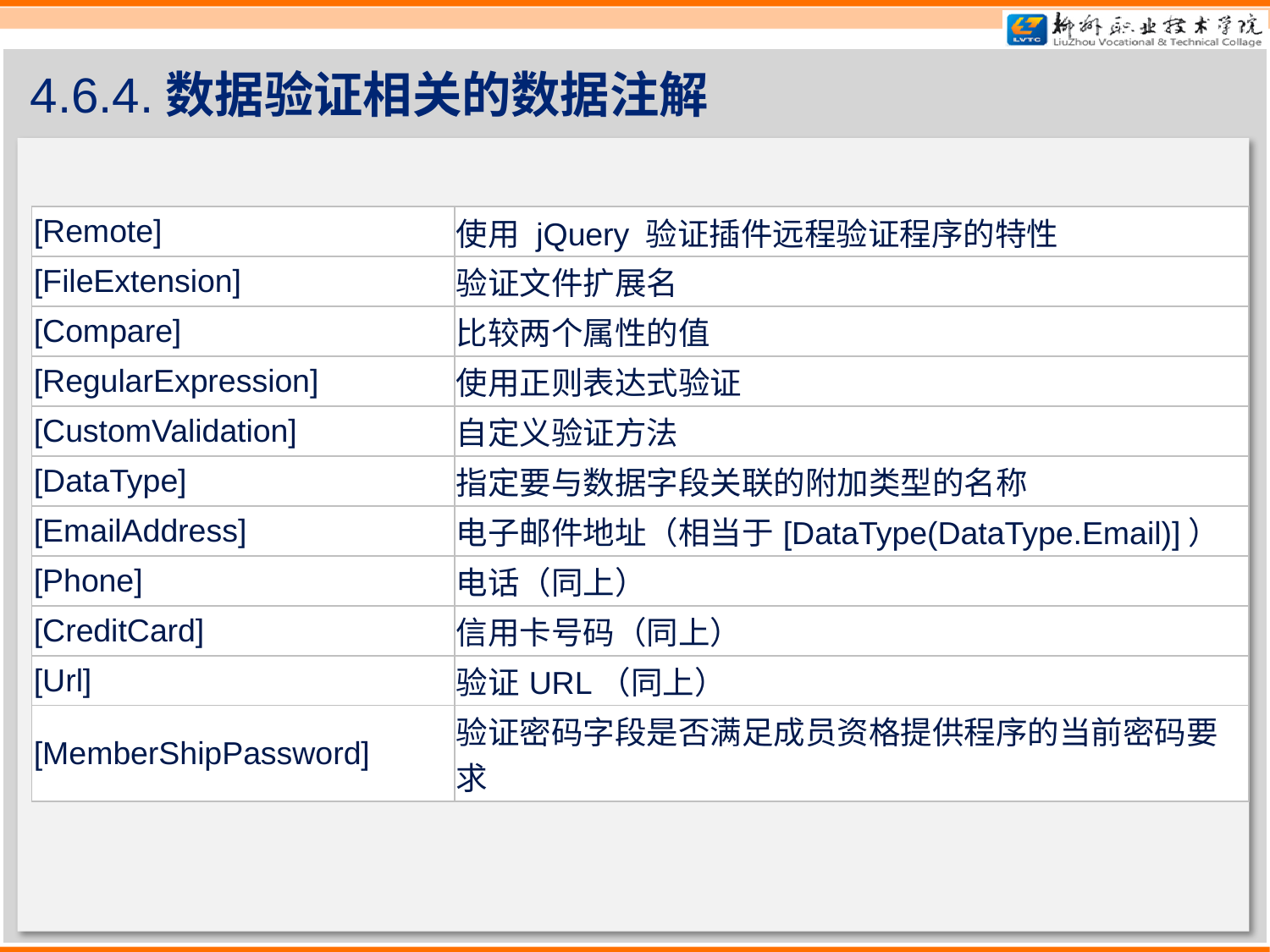

# 4.6.4.数据验证相关的数据注解

| [Remote] | 使用 jQuery 验证插件远程验证程序的特性 |
| --- | --- |
| [FileExtension] | 验证文件扩展名 |
| [Compare] | 比较两个属性的值 |
| [RegularExpression] | 使用正则表达式验证 |
| [CustomValidation] | 自定义验证方法 |
| [DataType] | 指定要与数据字段关联的附加类型的名称 |
| [EmailAddress] | 电子邮件地址（相当于[DataType(DataType.Email)]） |
| [Phone] | 电话（同上） |
| [CreditCard] | 信用卡号码（同上） |
| [Url] | 验证URL（同上） |
| [MemberShipPassword] | 验证密码字段是否满足成员资格提供程序的当前密码要求 |